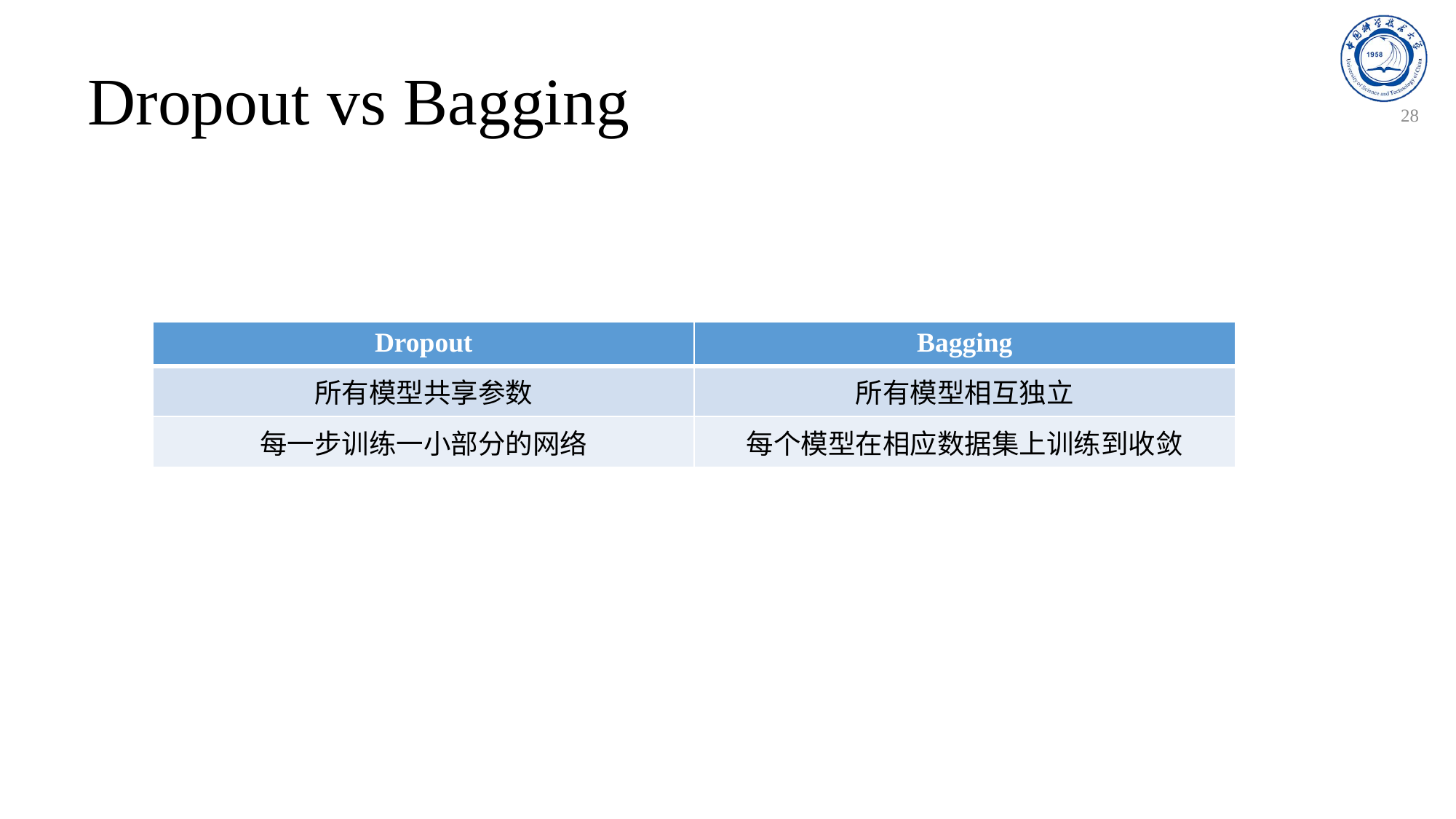

# Dropout vs Bagging
28
| Dropout | Bagging |
| --- | --- |
| 所有模型共享参数 | 所有模型相互独立 |
| 每一步训练一小部分的网络 | 每个模型在相应数据集上训练到收敛 |